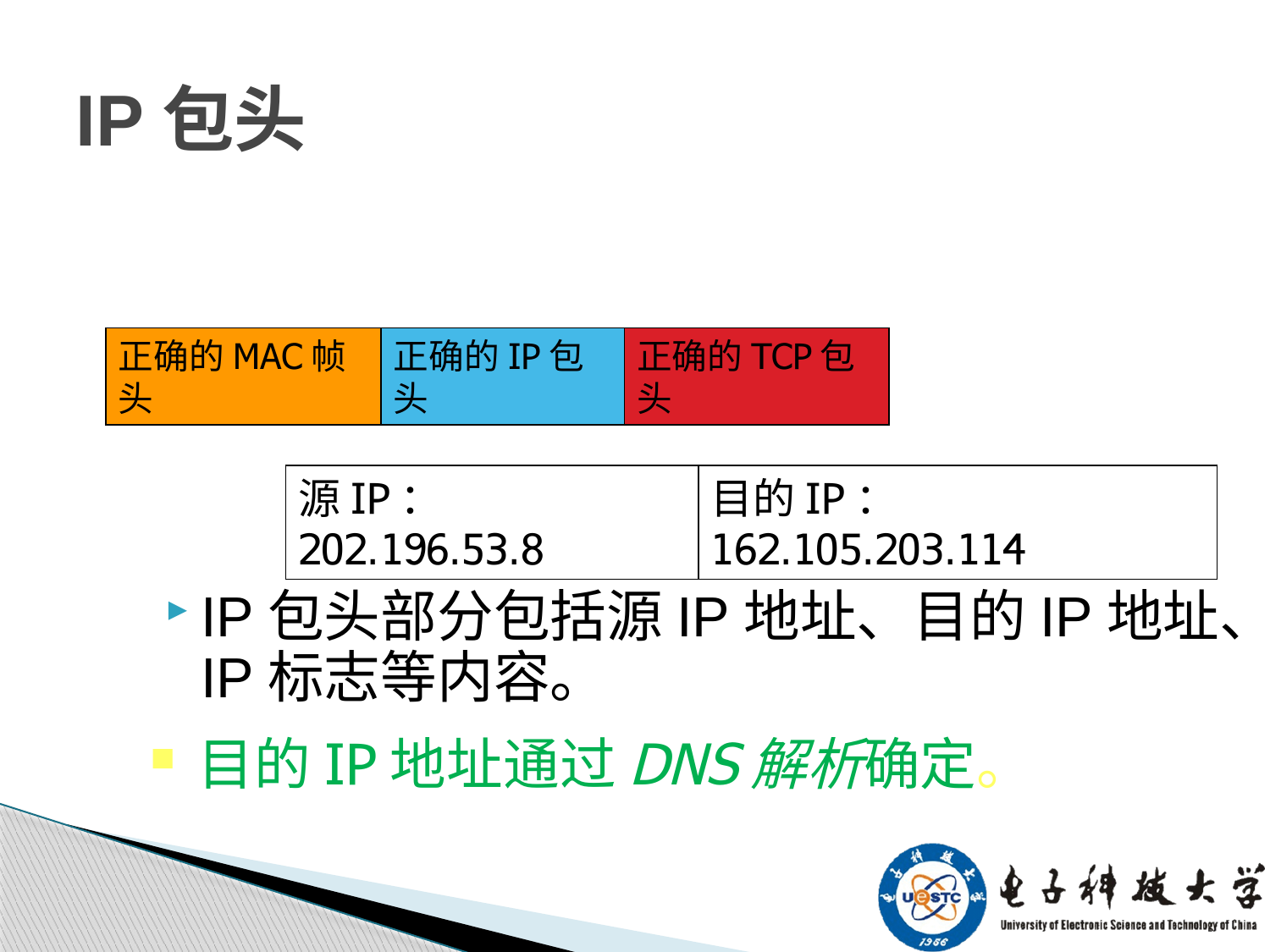

# IP包头
正确的MAC帧头
正确的IP包头
正确的TCP包头
源IP：202.196.53.8
目的IP：? ? ?
目的IP：162.105.203.114
IP包头部分包括源IP地址、目的IP地址、IP标志等内容。
目的IP地址通过DNS解析确定。